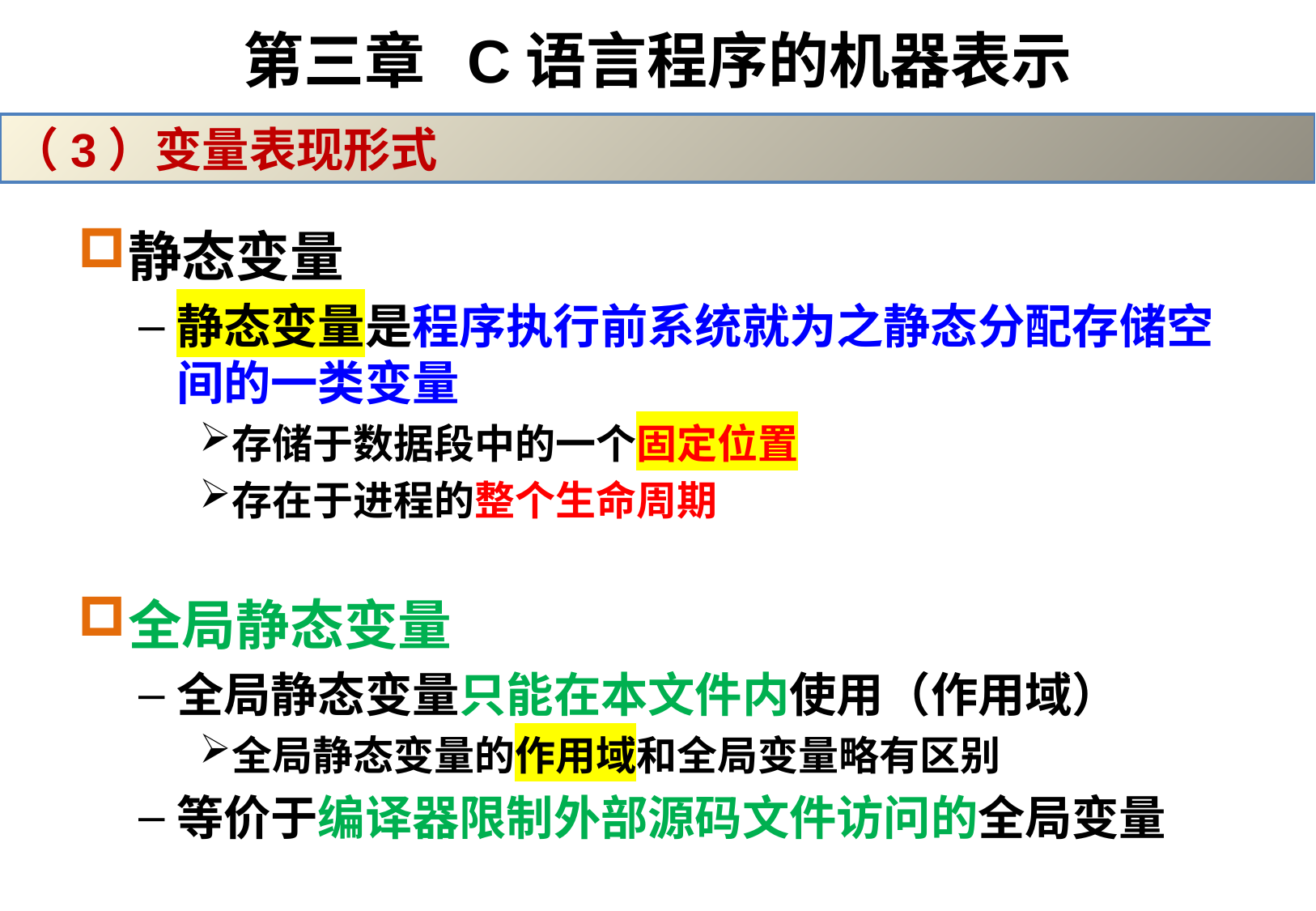

# 第三章  C语言程序的机器表示
（3）变量表现形式
静态变量
静态变量是程序执行前系统就为之静态分配存储空间的一类变量
存储于数据段中的一个固定位置
存在于进程的整个生命周期

全局静态变量
全局静态变量只能在本文件内使用（作用域）
全局静态变量的作用域和全局变量略有区别
等价于编译器限制外部源码文件访问的全局变量